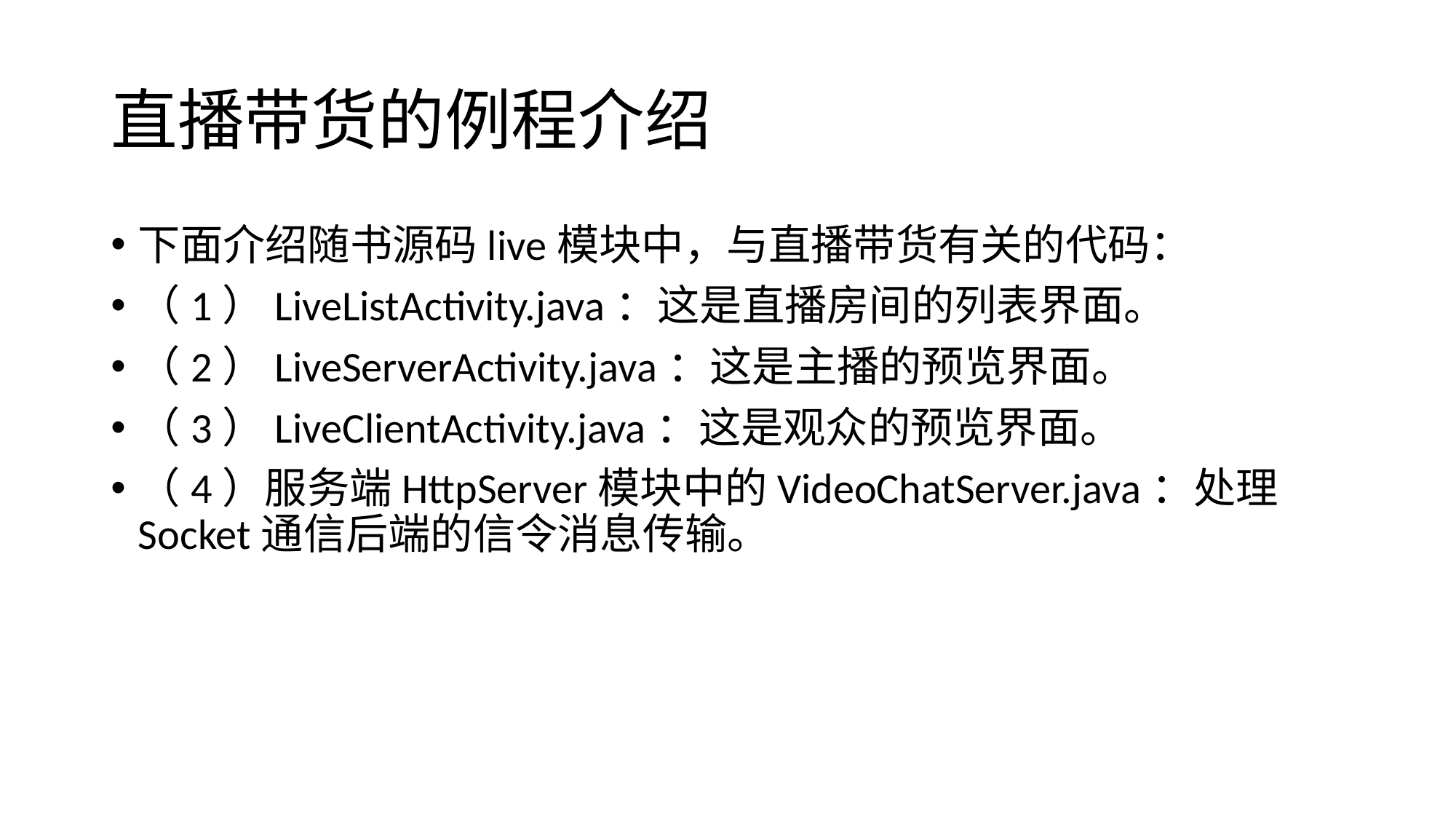

# 直播带货的例程介绍
下面介绍随书源码live模块中，与直播带货有关的代码：
（1）LiveListActivity.java：这是直播房间的列表界面。
（2）LiveServerActivity.java：这是主播的预览界面。
（3）LiveClientActivity.java：这是观众的预览界面。
（4）服务端HttpServer模块中的VideoChatServer.java：处理Socket通信后端的信令消息传输。